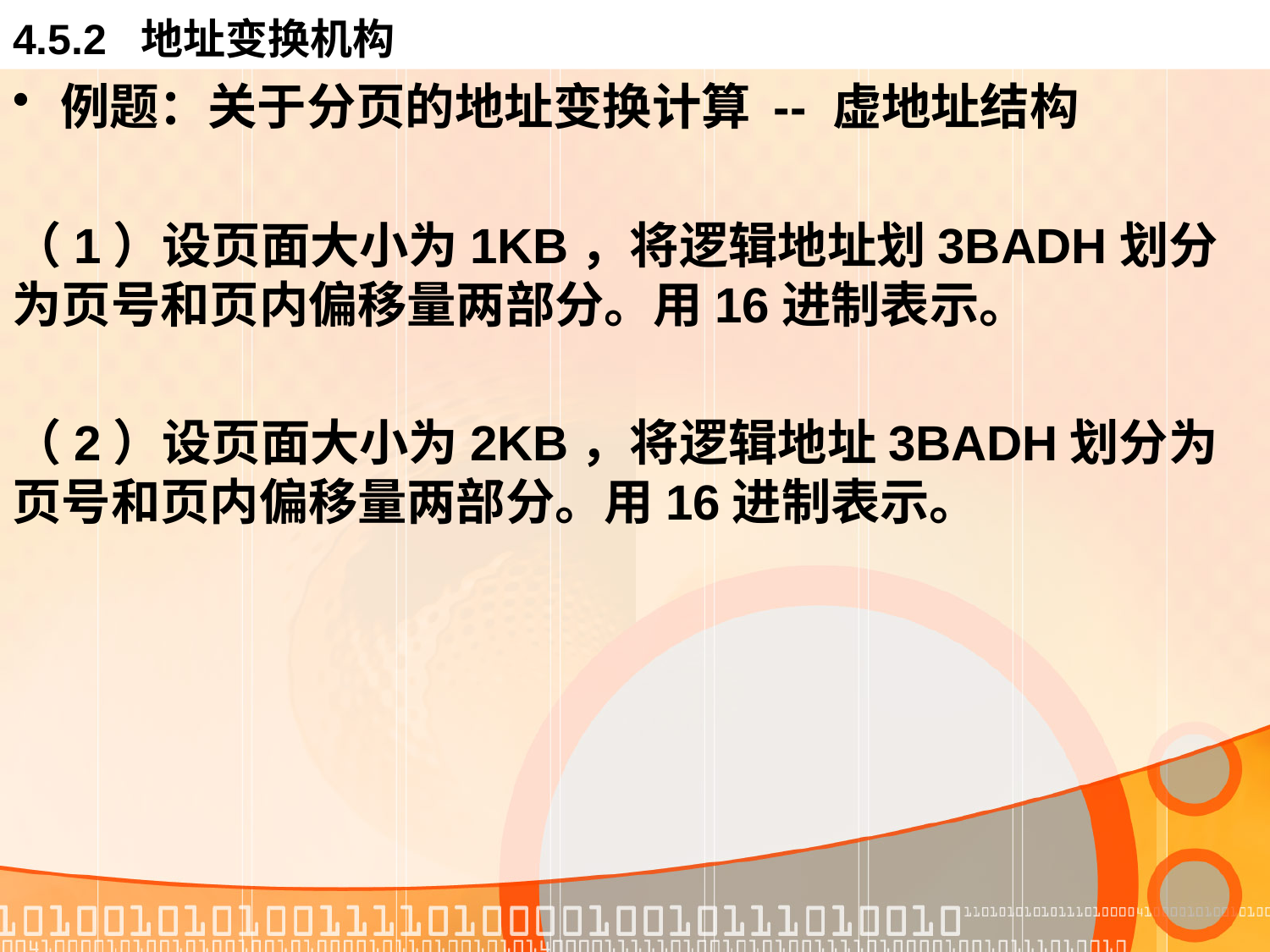

# 4.5.2  地址变换机构
例题：关于分页的地址变换计算 -- 虚地址结构

（1）设页面大小为1KB，将逻辑地址划3BADH划分为页号和页内偏移量两部分。用16进制表示。

（2）设页面大小为2KB，将逻辑地址3BADH划分为页号和页内偏移量两部分。用16进制表示。